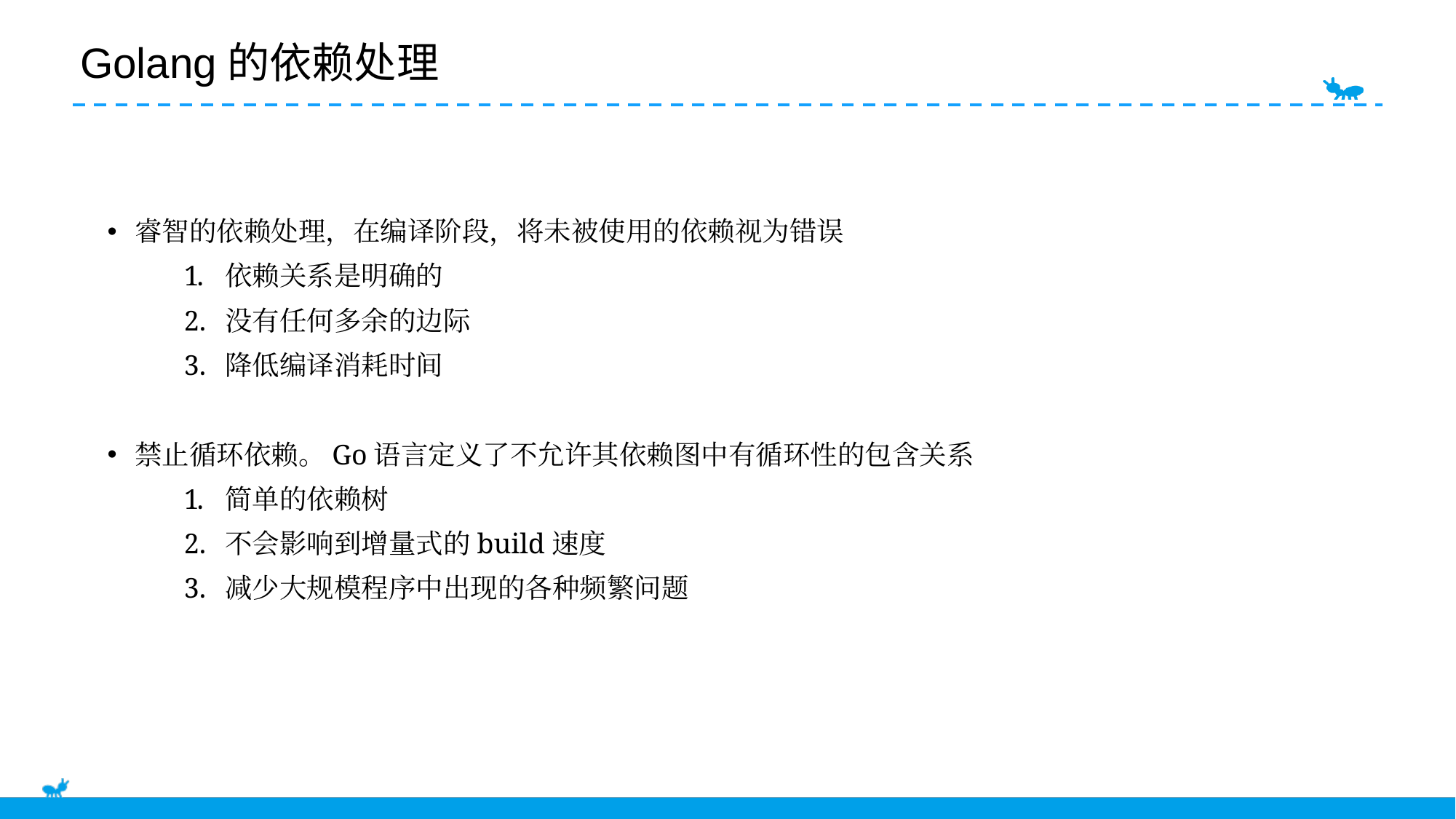

E6636BC20180234D78A0072836F0B9D0B2B9B20C1D4C0BF0AFD9863EB13E2BFC5B41BA3871692B0F22E92108384685EB5C1921DA41D0FBE11BBFC2E87B2E14DC24F230AD912384D704A92AC76C924DF539B6ED3A700D73C228ADA1937ABD9CE8D896269F9E3
# Golang的依赖处理
睿智的依赖处理，在编译阶段，将未被使用的依赖视为错误
依赖关系是明确的
没有任何多余的边际
降低编译消耗时间

禁止循环依赖。Go语言定义了不允许其依赖图中有循环性的包含关系
简单的依赖树
不会影响到增量式的build速度
减少大规模程序中出现的各种频繁问题